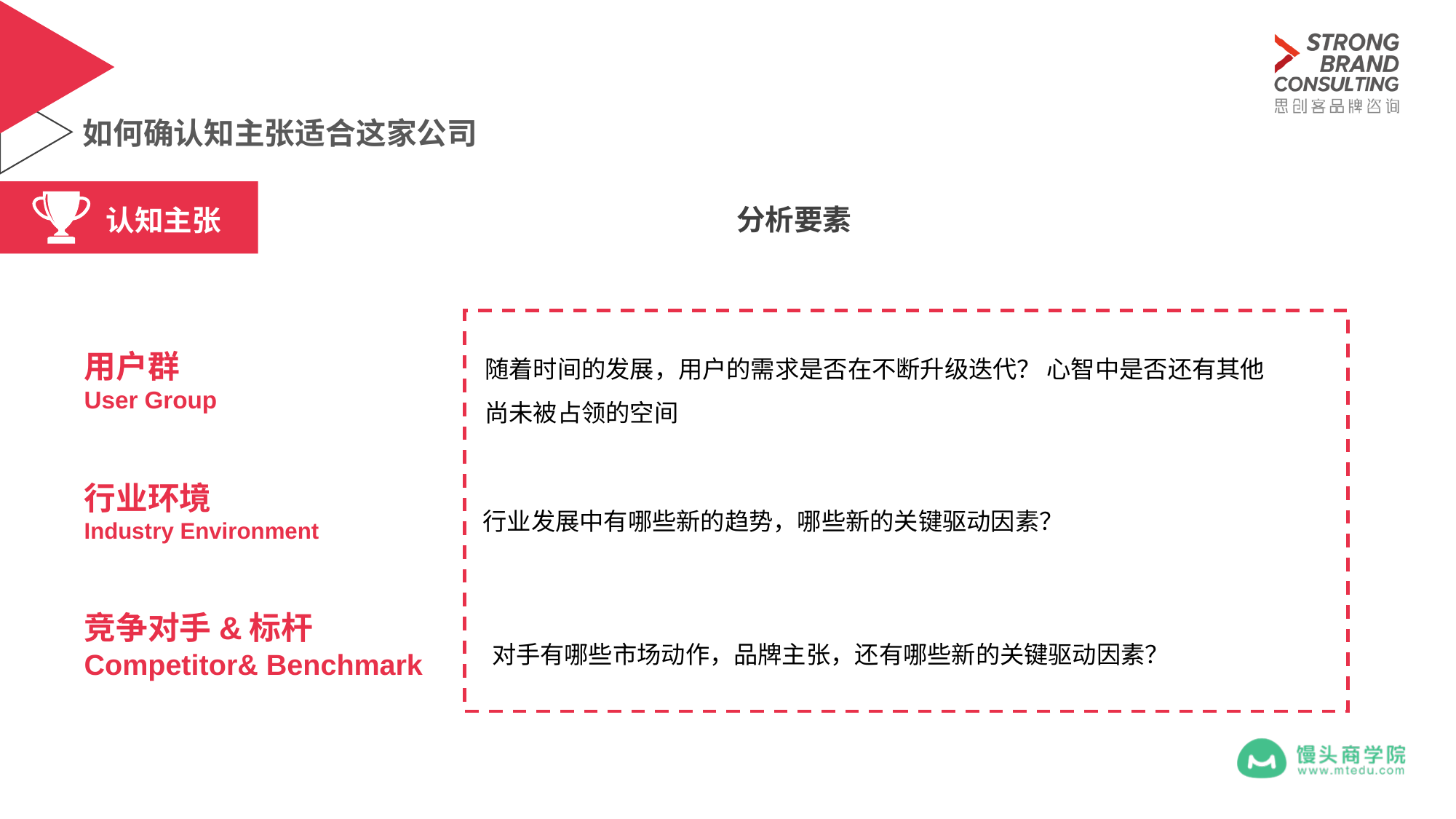

# 如何确认知主张适合这家公司
分析要素

认知主张

随着时间的发展，用户的需求是否在不断升级迭代？ 心智中是否还有其他
尚未被占领的空间
用户群
User Group
行业环境
Industry Environment
行业发展中有哪些新的趋势，哪些新的关键驱动因素？
竞争对手&标杆
Competitor& Benchmark
对手有哪些市场动作，品牌主张，还有哪些新的关键驱动因素？